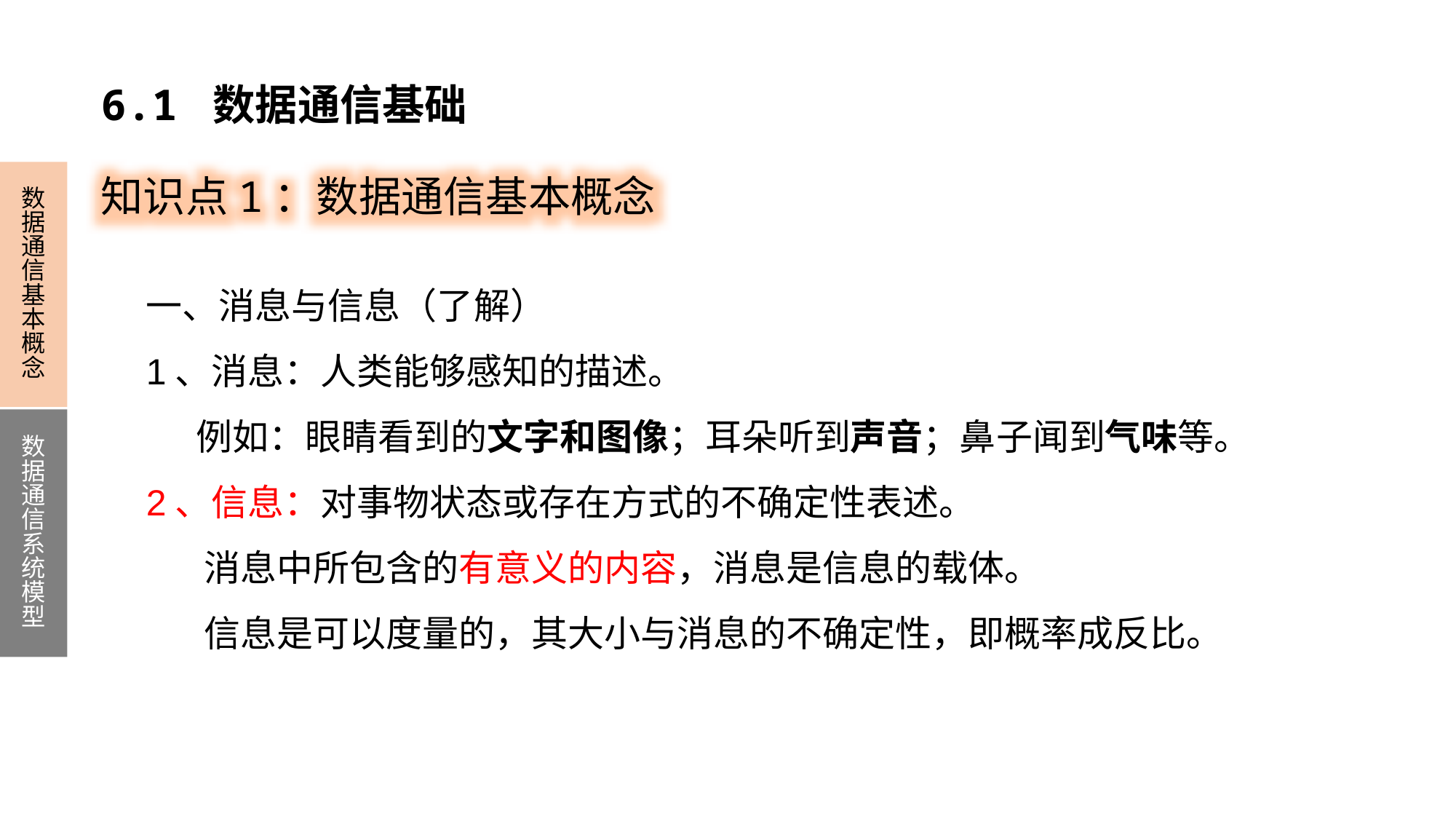

6.1 数据通信基础
知识点1：数据通信基本概念
数据通信基本概念
数据通信系统模型
一、消息与信息（了解）
1、消息：人类能够感知的描述。
     例如：眼睛看到的文字和图像；耳朵听到声音；鼻子闻到气味等。
2、信息：对事物状态或存在方式的不确定性表述。
      消息中所包含的有意义的内容，消息是信息的载体。
      信息是可以度量的，其大小与消息的不确定性，即概率成反比。